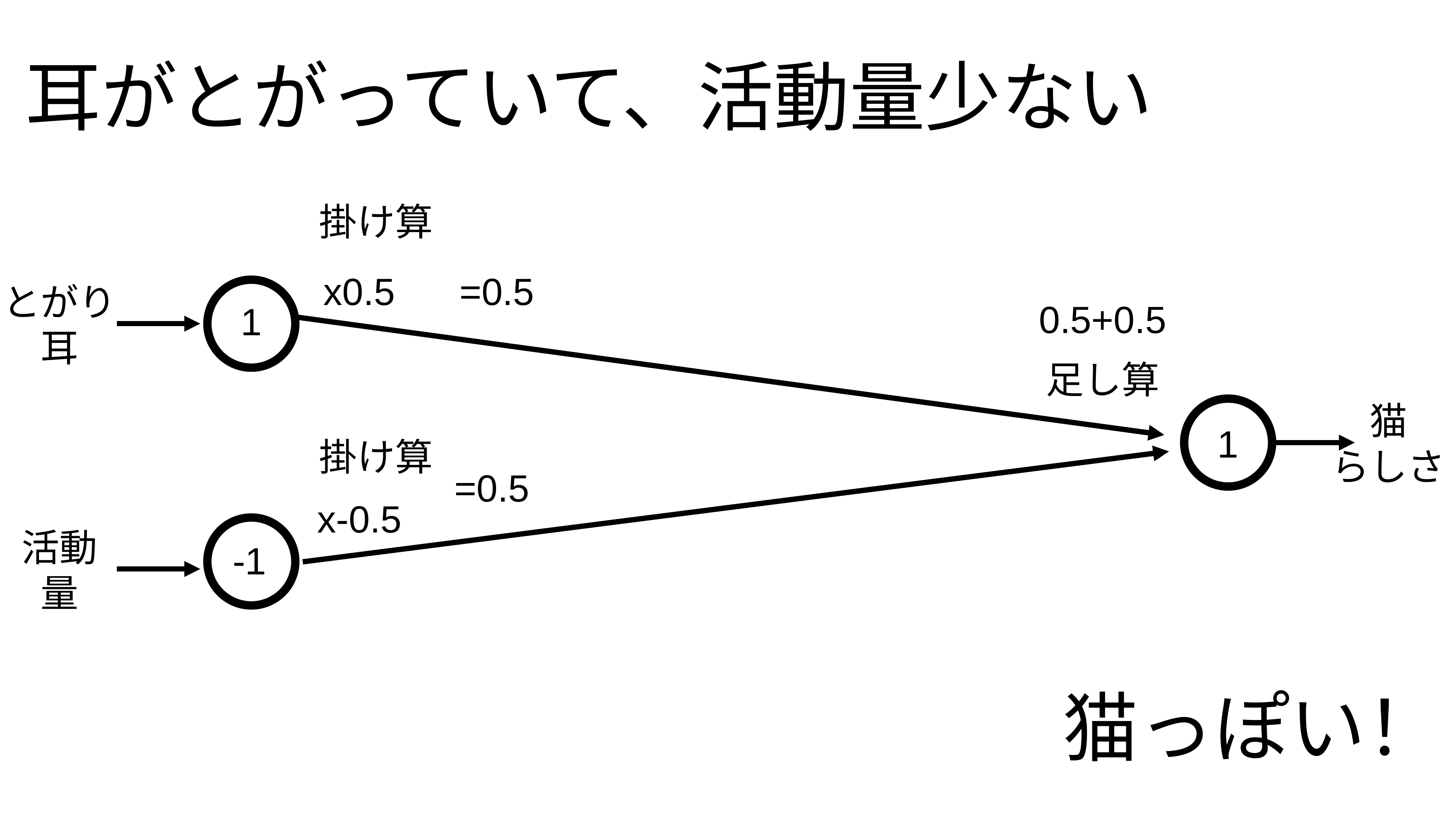

耳がとがっていて、活動量少ない
掛け算
x0.5
=0.5
とがり
耳

0.5+0.5
1

足し算
猫
らしさ

1
掛け算

=0.5
x-0.5
活動
量

-1

猫っぽい！